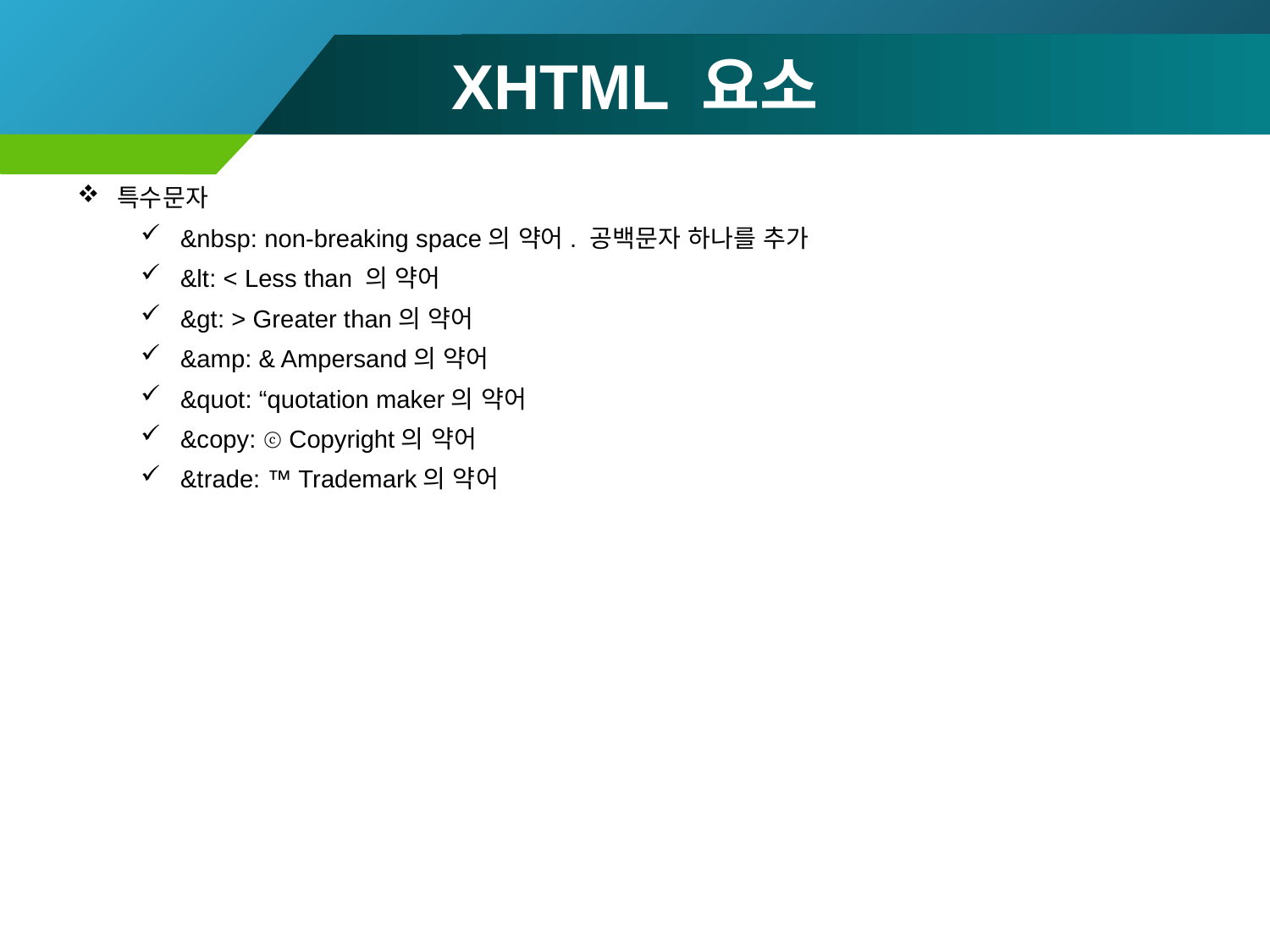

# XHTML 요소
특수문자
&nbsp: non-breaking space의 약어. 공백문자 하나를 추가
&lt: < Less than 의 약어
&gt: > Greater than의 약어
&amp: & Ampersand의 약어
&quot: “quotation maker의 약어
&copy: ⓒ Copyright의 약어
&trade: ™ Trademark의 약어
47